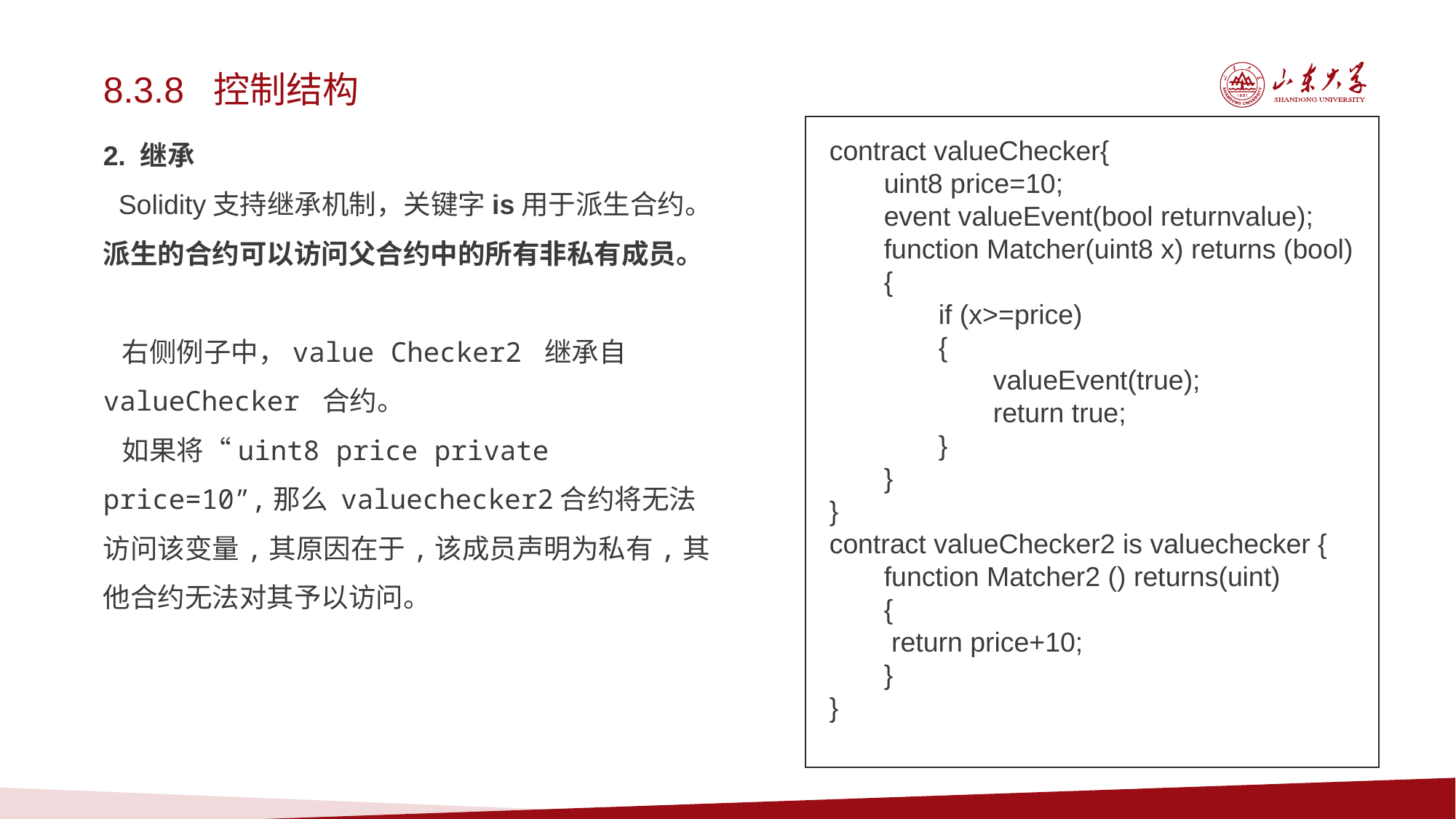

8.3.8  控制结构
2. 继承
  Solidity支持继承机制，关键字is用于派生合约。派生的合约可以访问父合约中的所有非私有成员。

  右侧例子中，value Checker2 继承自 valueChecker 合约。
  如果将“uint8 price private price=10”,那么 valuechecker2合约将无法访问该变量,其原因在于,该成员声明为私有,其他合约无法对其予以访问。

contract valueChecker{
uint8 price=10;
event valueEvent(bool returnvalue); function Matcher(uint8 x) returns (bool){
if (x>=price)
{
valueEvent(true);
return true;
}
}
}
contract valueChecker2 is valuechecker {
function Matcher2 () returns(uint)
{
 return price+10;
}
}